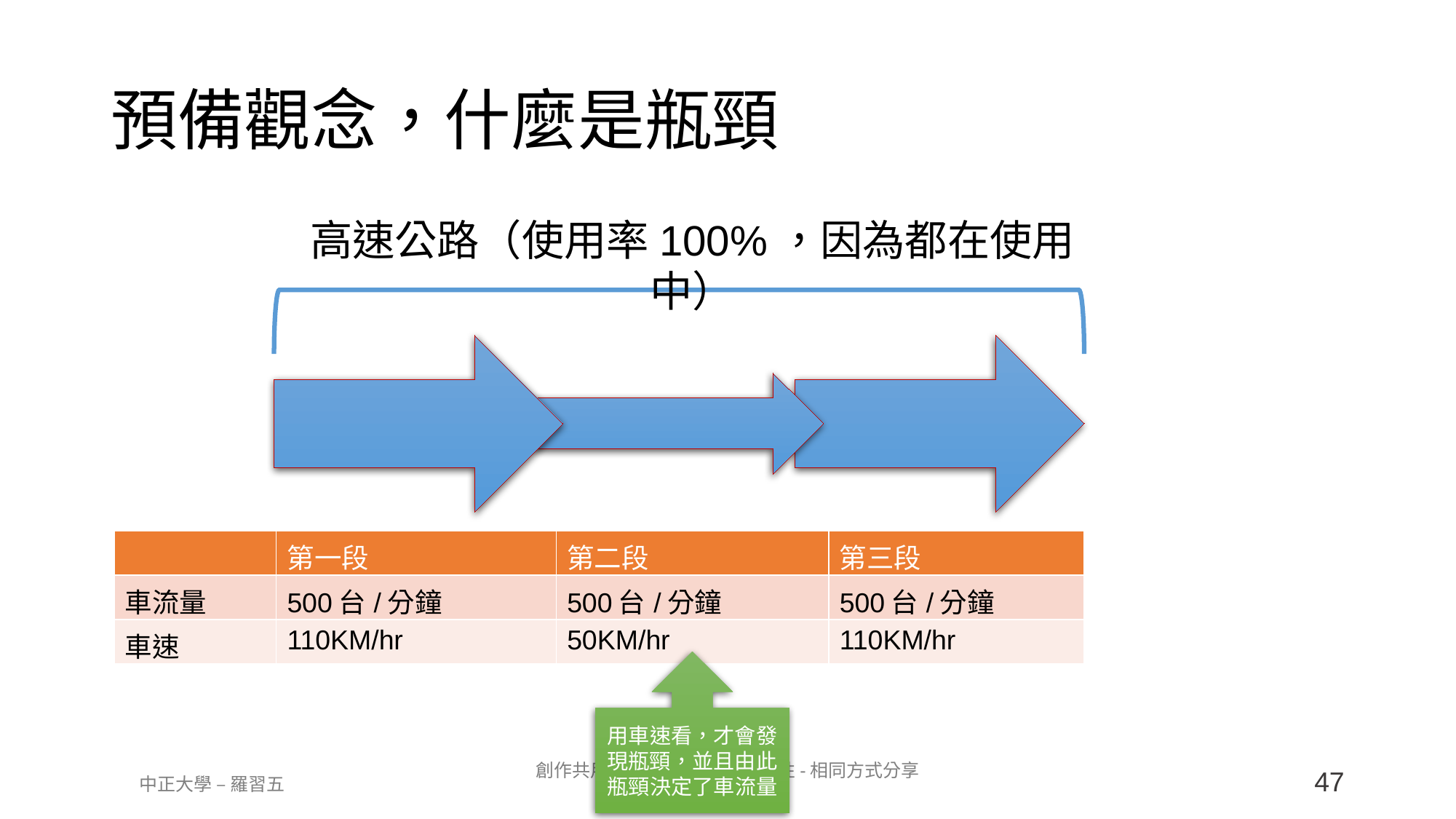

# 預備觀念，什麼是瓶頸
高速公路（使用率100%，因為都在使用中）

|  | 第一段 | 第二段 | 第三段 |
| --- | --- | --- | --- |
| 車流量 | 500台/分鐘 | 500台/分鐘 | 500台/分鐘 |
| 車速 | 110KM/hr | 50KM/hr | 110KM/hr |
用車速看，才會發現瓶頸，並且由此瓶頸決定了車流量